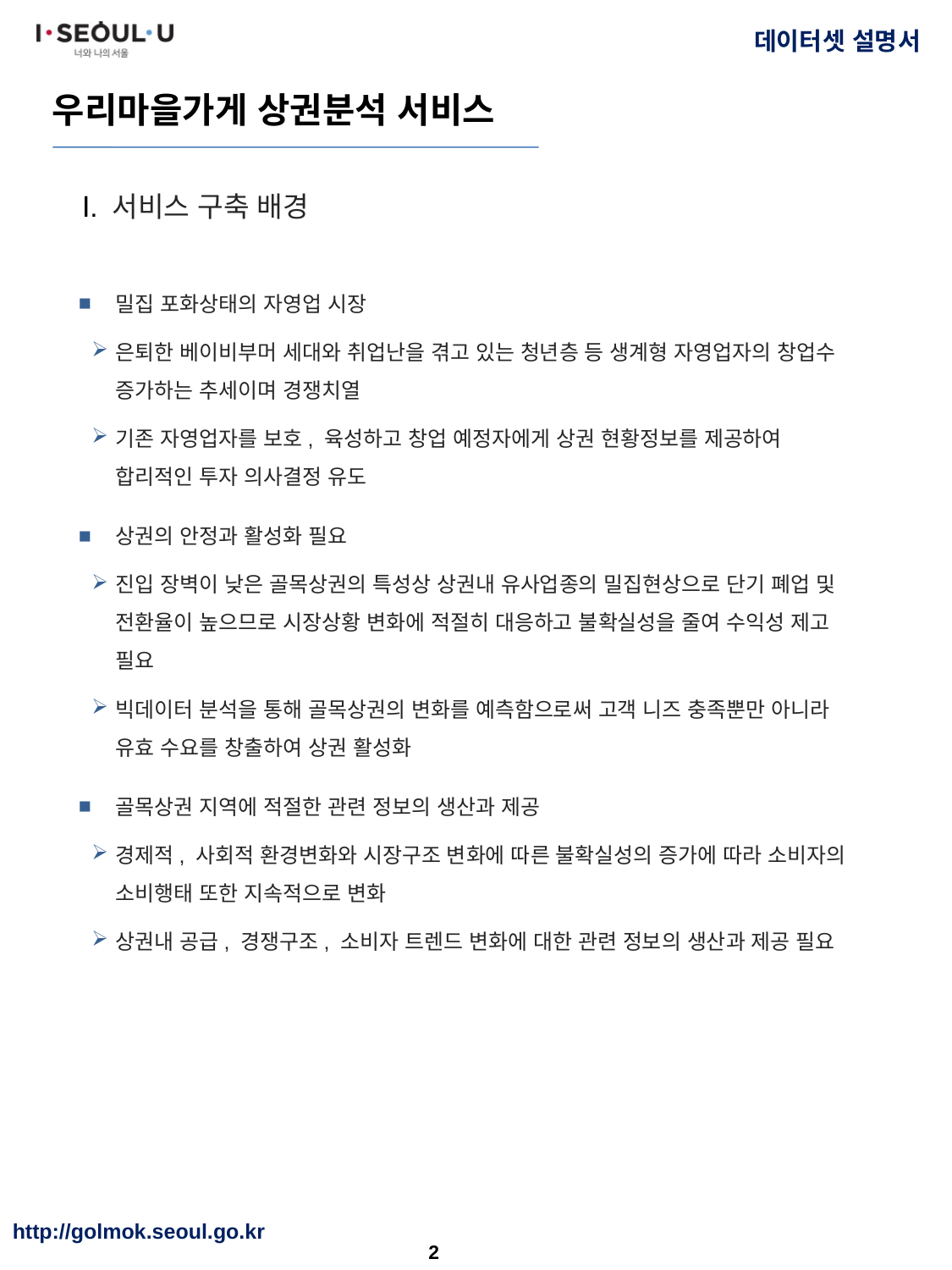

Ⅰ. 서비스 구축 배경
밀집 포화상태의 자영업 시장
은퇴한 베이비부머 세대와 취업난을 겪고 있는 청년층 등 생계형 자영업자의 창업수 증가하는 추세이며 경쟁치열
기존 자영업자를 보호, 육성하고 창업 예정자에게 상권 현황정보를 제공하여 합리적인 투자 의사결정 유도
상권의 안정과 활성화 필요
진입 장벽이 낮은 골목상권의 특성상 상권내 유사업종의 밀집현상으로 단기 폐업 및 전환율이 높으므로 시장상황 변화에 적절히 대응하고 불확실성을 줄여 수익성 제고 필요
빅데이터 분석을 통해 골목상권의 변화를 예측함으로써 고객 니즈 충족뿐만 아니라 유효 수요를 창출하여 상권 활성화
골목상권 지역에 적절한 관련 정보의 생산과 제공
경제적, 사회적 환경변화와 시장구조 변화에 따른 불확실성의 증가에 따라 소비자의 소비행태 또한 지속적으로 변화
상권내 공급, 경쟁구조, 소비자 트렌드 변화에 대한 관련 정보의 생산과 제공 필요
2